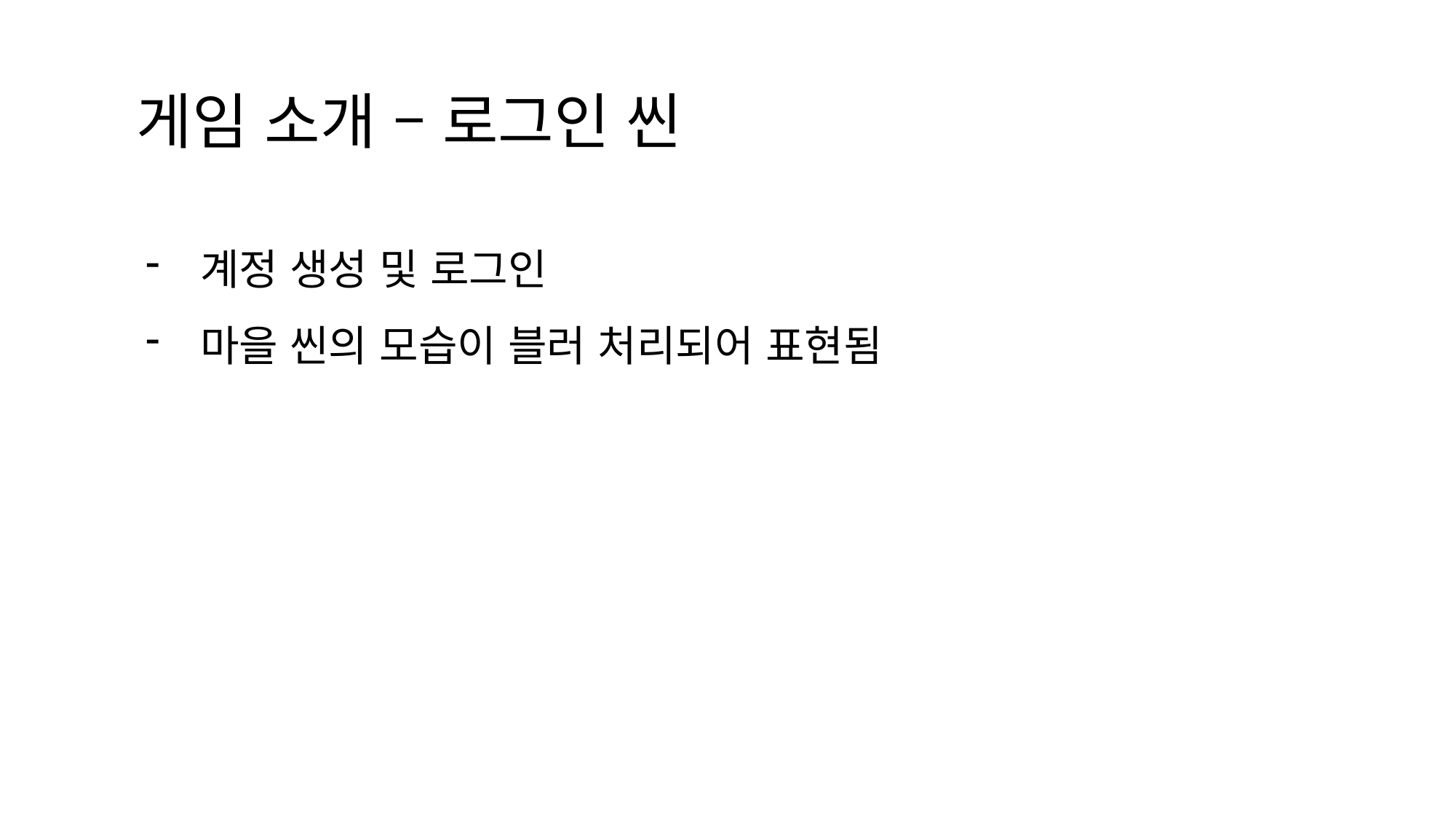

게임 소개 – 로그인 씬
계정 생성 및 로그인
마을 씬의 모습이 블러 처리되어 표현됨